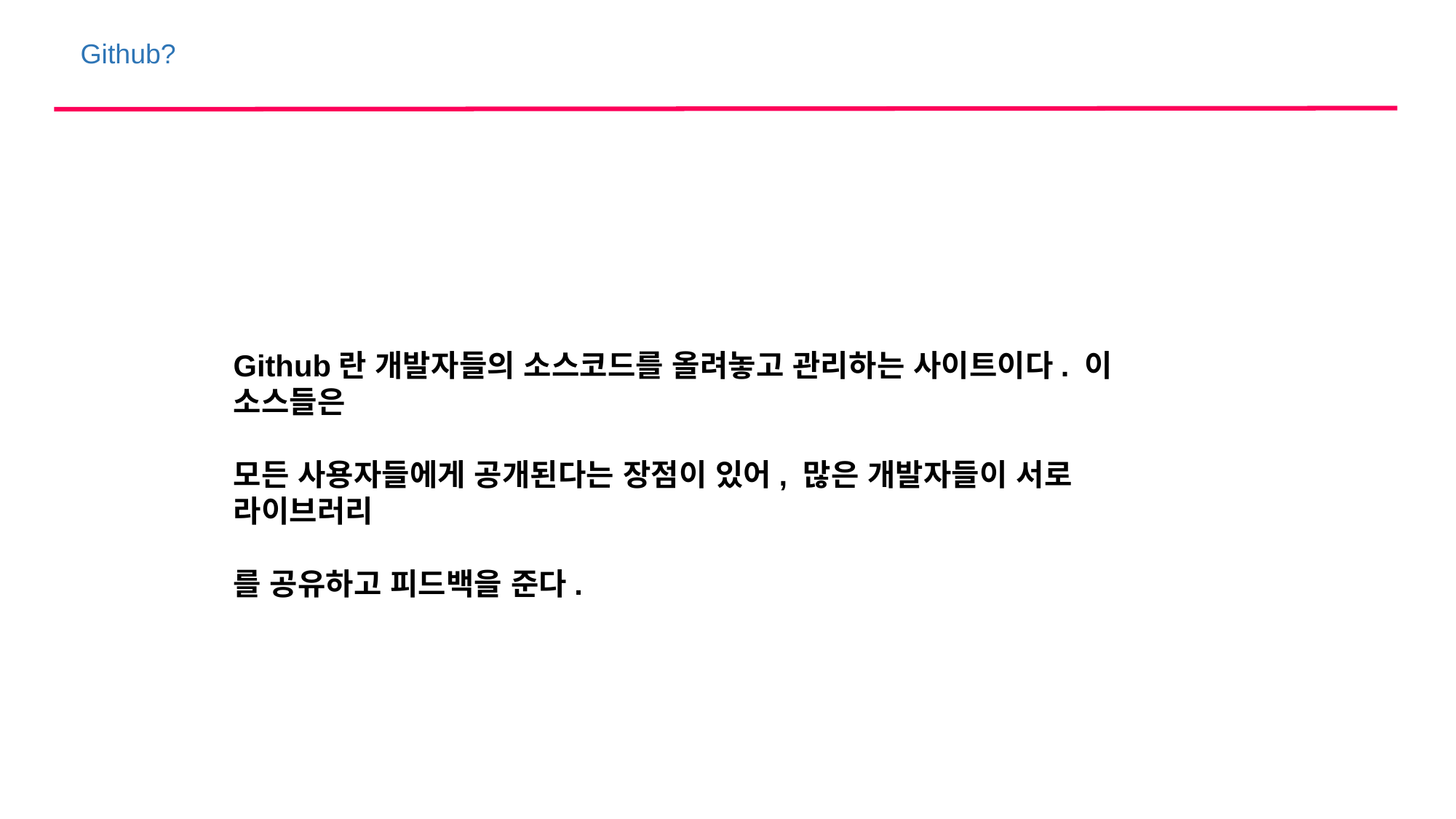

Github?
Github란 개발자들의 소스코드를 올려놓고 관리하는 사이트이다. 이 소스들은

모든 사용자들에게 공개된다는 장점이 있어, 많은 개발자들이 서로 라이브러리

를 공유하고 피드백을 준다.